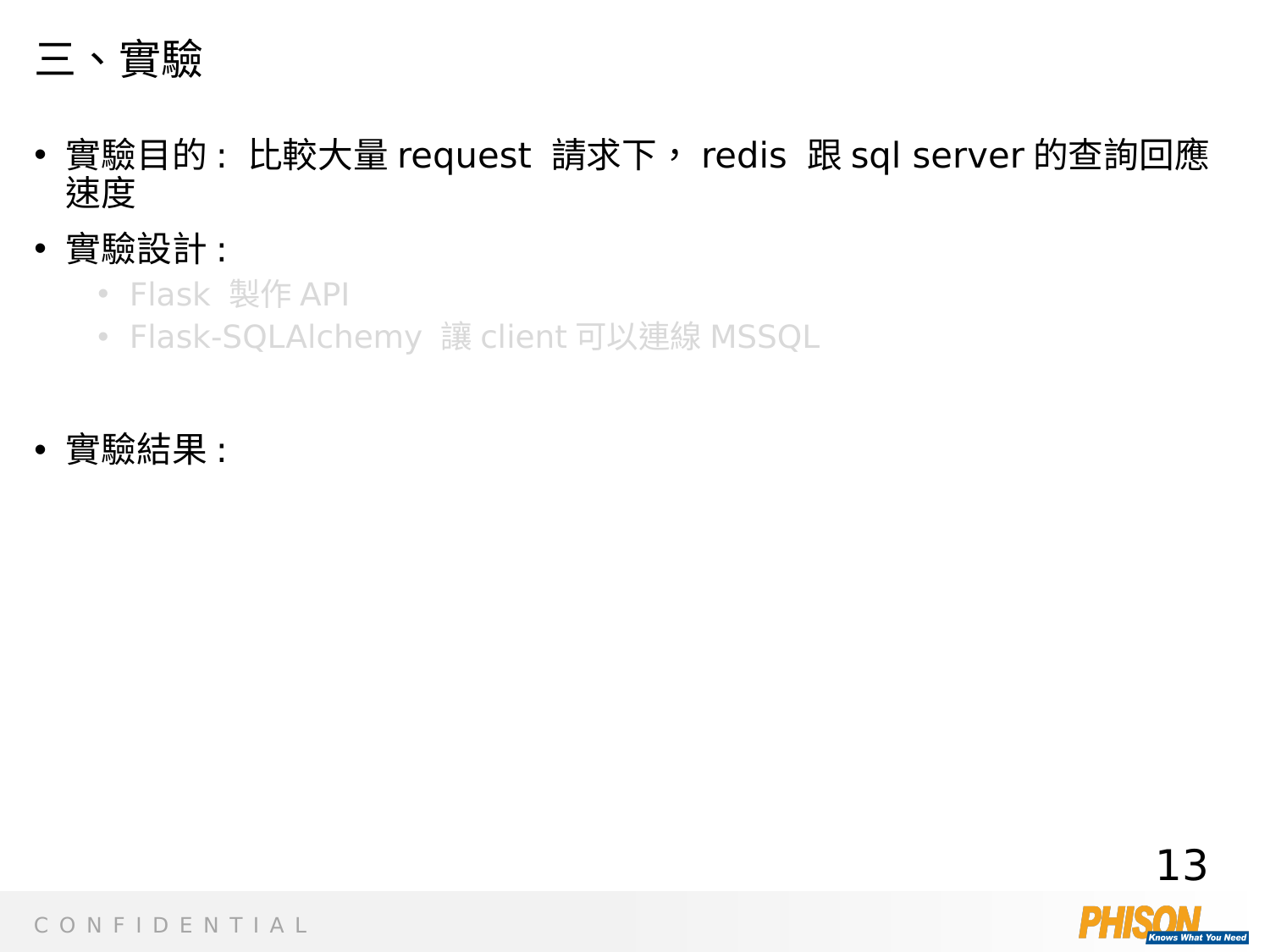

# 三、實驗
實驗目的: 比較大量request 請求下，redis 跟sql server的查詢回應速度
實驗設計:
Flask 製作API
Flask-SQLAlchemy 讓client可以連線MSSQL

實驗結果:
13